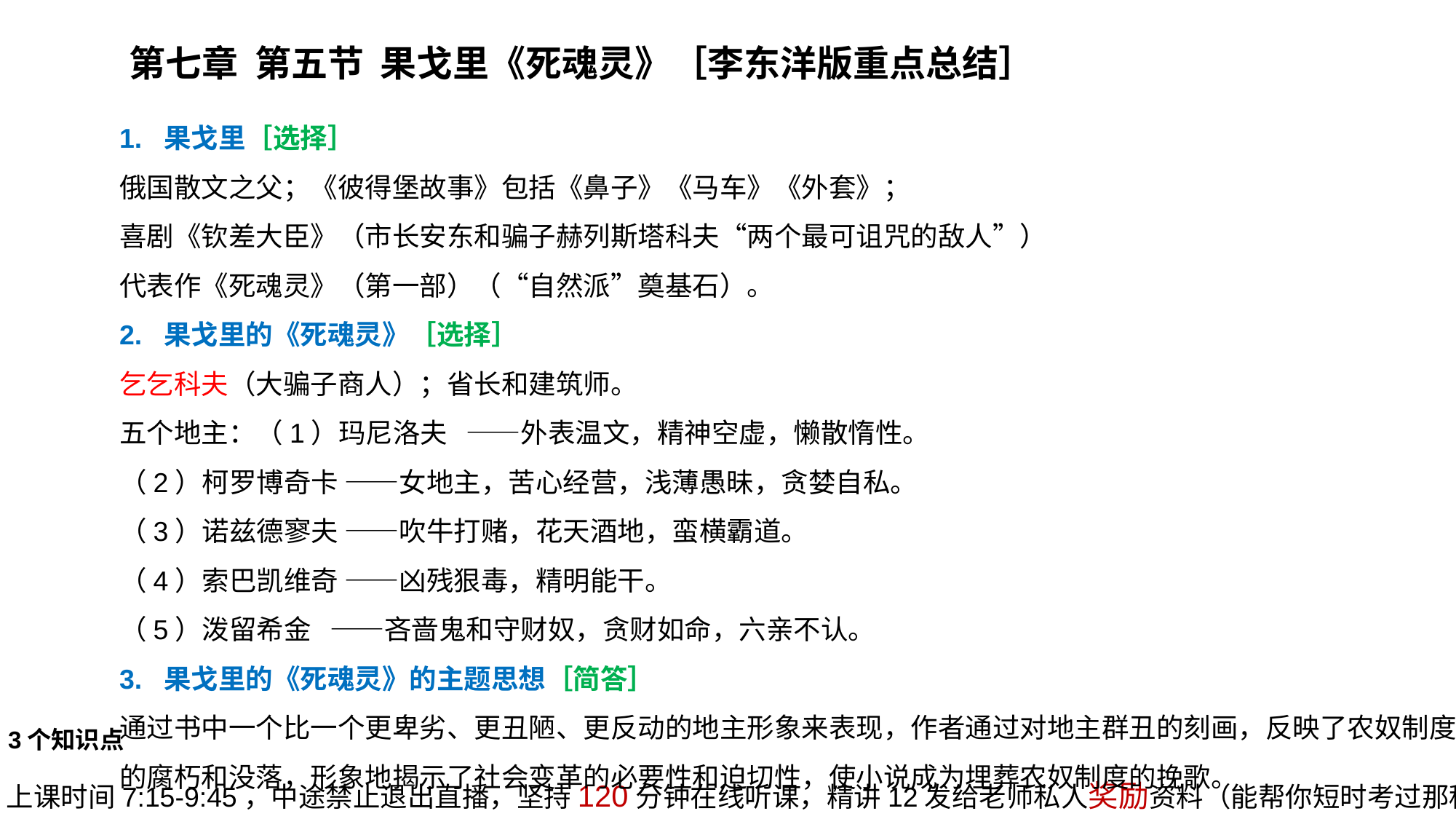

第七章  第五节  果戈里《死魂灵》［李东洋版重点总结］
1.  果戈里［选择］
俄国散文之父；《彼得堡故事》包括《鼻子》《马车》《外套》；
喜剧《钦差大臣》（市长安东和骗子赫列斯塔科夫“两个最可诅咒的敌人”）
代表作《死魂灵》（第一部）（“自然派”奠基石）。
2.  果戈里的《死魂灵》［选择］
乞乞科夫（大骗子商人）；省长和建筑师。
五个地主：（1）玛尼洛夫   ——外表温文，精神空虚，懒散惰性。
（2）柯罗博奇卡 ——女地主，苦心经营，浅薄愚昧，贪婪自私。
（3）诺兹德寥夫 ——吹牛打赌，花天酒地，蛮横霸道。
（4）索巴凯维奇 ——凶残狠毒，精明能干。
（5）泼留希金   ——吝啬鬼和守财奴，贪财如命，六亲不认。
3.  果戈里的《死魂灵》的主题思想［简答］
通过书中一个比一个更卑劣、更丑陋、更反动的地主形象来表现，作者通过对地主群丑的刻画，反映了农奴制度的腐朽和没落，形象地揭示了社会变革的必要性和迫切性，使小说成为埋葬农奴制度的挽歌。
3个知识点